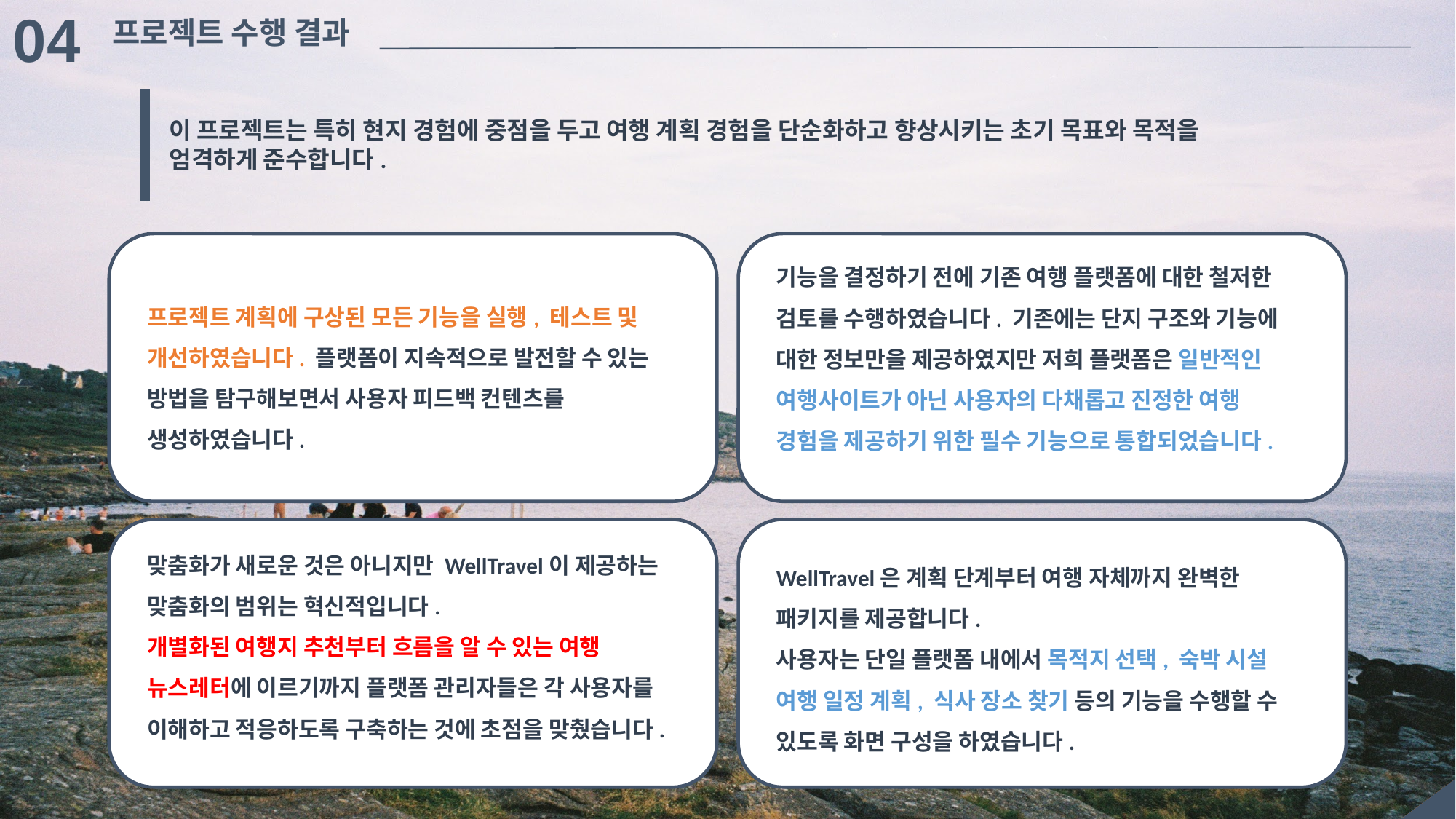

04
프로젝트 수행 결과

이 프로젝트는 특히 현지 경험에 중점을 두고 여행 계획 경험을 단순화하고 향상시키는 초기 목표와 목적을 엄격하게 준수합니다.

기능을 결정하기 전에 기존 여행 플랫폼에 대한 철저한 검토를 수행하였습니다. 기존에는 단지 구조와 기능에 대한 정보만을 제공하였지만 저희 플랫폼은 일반적인 여행사이트가 아닌 사용자의 다채롭고 진정한 여행 경험을 제공하기 위한 필수 기능으로 통합되었습니다.
프로젝트 계획에 구상된 모든 기능을 실행, 테스트 및 개선하였습니다. 플랫폼이 지속적으로 발전할 수 있는 방법을 탐구해보면서 사용자 피드백 컨텐츠를 생성하였습니다.

맞춤화가 새로운 것은 아니지만 WellTravel이 제공하는 맞춤화의 범위는 혁신적입니다.
개별화된 여행지 추천부터 흐름을 알 수 있는 여행 뉴스레터에 이르기까지 플랫폼 관리자들은 각 사용자를 이해하고 적응하도록 구축하는 것에 초점을 맞췄습니다.
WellTravel은 계획 단계부터 여행 자체까지 완벽한 패키지를 제공합니다.
사용자는 단일 플랫폼 내에서 목적지 선택, 숙박 시설 여행 일정 계획, 식사 장소 찾기 등의 기능을 수행할 수 있도록 화면 구성을 하였습니다.